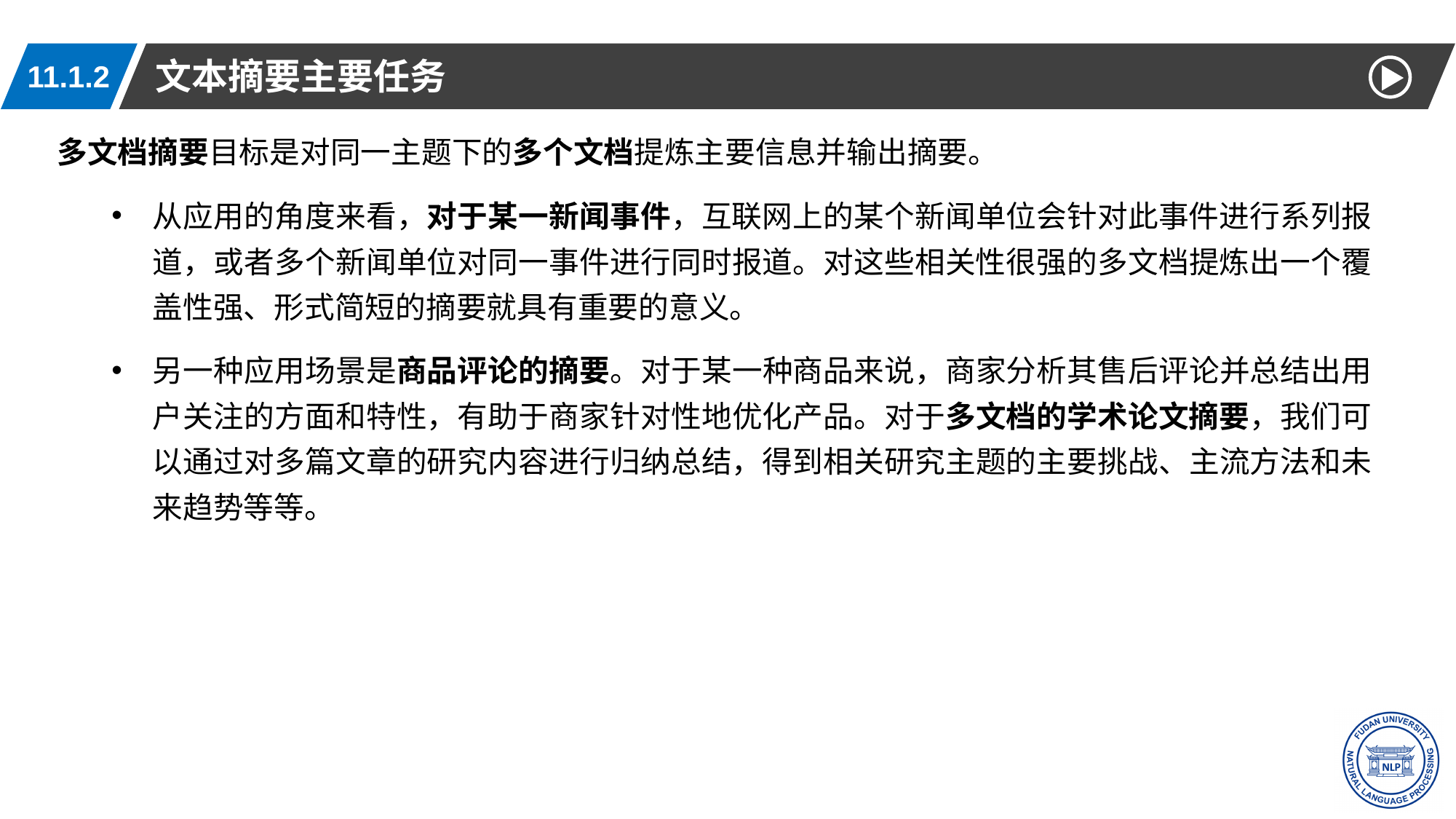

文本摘要主要任务
11.1.2

多文档摘要目标是对同一主题下的多个文档提炼主要信息并输出摘要。
从应用的角度来看，对于某一新闻事件，互联网上的某个新闻单位会针对此事件进行系列报道，或者多个新闻单位对同一事件进行同时报道。对这些相关性很强的多文档提炼出一个覆盖性强、形式简短的摘要就具有重要的意义。
另一种应用场景是商品评论的摘要。对于某一种商品来说，商家分析其售后评论并总结出用户关注的方面和特性，有助于商家针对性地优化产品。对于多文档的学术论文摘要，我们可以通过对多篇文章的研究内容进行归纳总结，得到相关研究主题的主要挑战、主流方法和未来趋势等等。
9